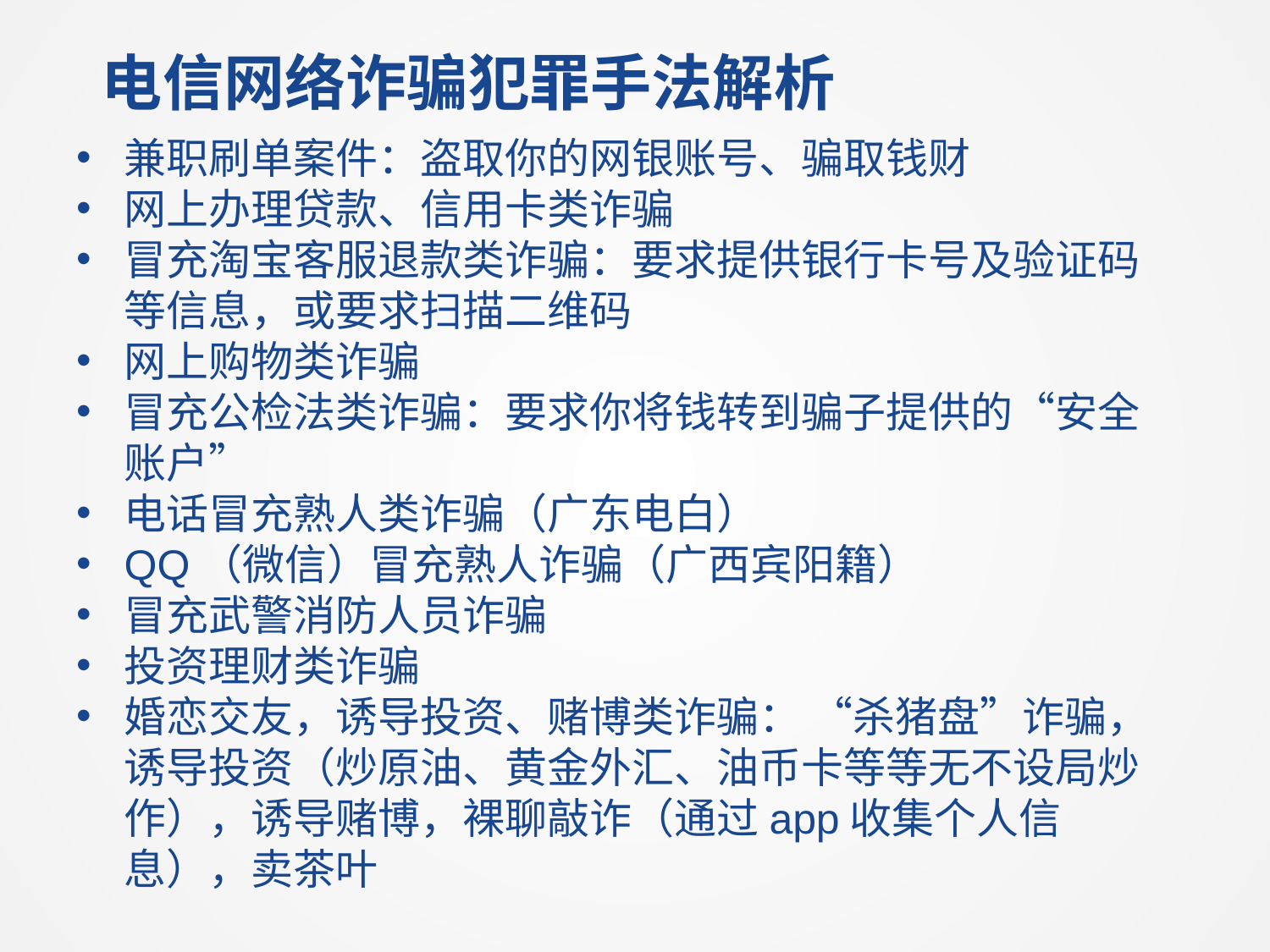

电信网络诈骗犯罪手法解析
兼职刷单案件：盗取你的网银账号、骗取钱财
网上办理贷款、信用卡类诈骗
冒充淘宝客服退款类诈骗：要求提供银行卡号及验证码等信息，或要求扫描二维码
网上购物类诈骗
冒充公检法类诈骗：要求你将钱转到骗子提供的“安全账户”
电话冒充熟人类诈骗（广东电白）
QQ（微信）冒充熟人诈骗（广西宾阳籍）
冒充武警消防人员诈骗
投资理财类诈骗
婚恋交友，诱导投资、赌博类诈骗： “杀猪盘”诈骗，诱导投资（炒原油、黄金外汇、油币卡等等无不设局炒作），诱导赌博，裸聊敲诈（通过app收集个人信息），卖茶叶